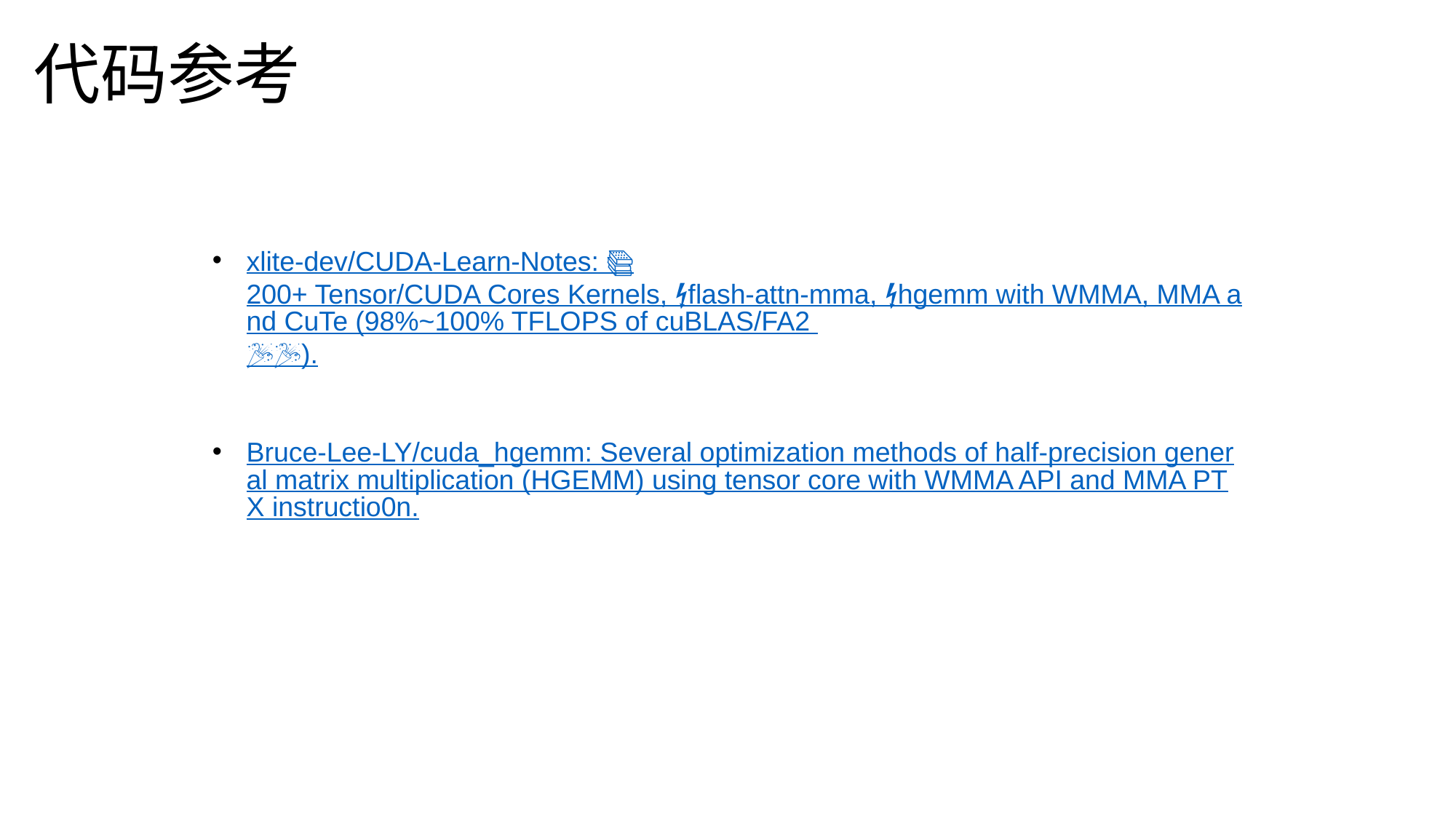

代码参考
xlite-dev/CUDA-Learn-Notes: 📚200+ Tensor/CUDA Cores Kernels, ⚡️flash-attn-mma, ⚡️hgemm with WMMA, MMA and CuTe (98%~100% TFLOPS of cuBLAS/FA2 🎉🎉).

Bruce-Lee-LY/cuda_hgemm: Several optimization methods of half-precision general matrix multiplication (HGEMM) using tensor core with WMMA API and MMA PTX instructio0n.